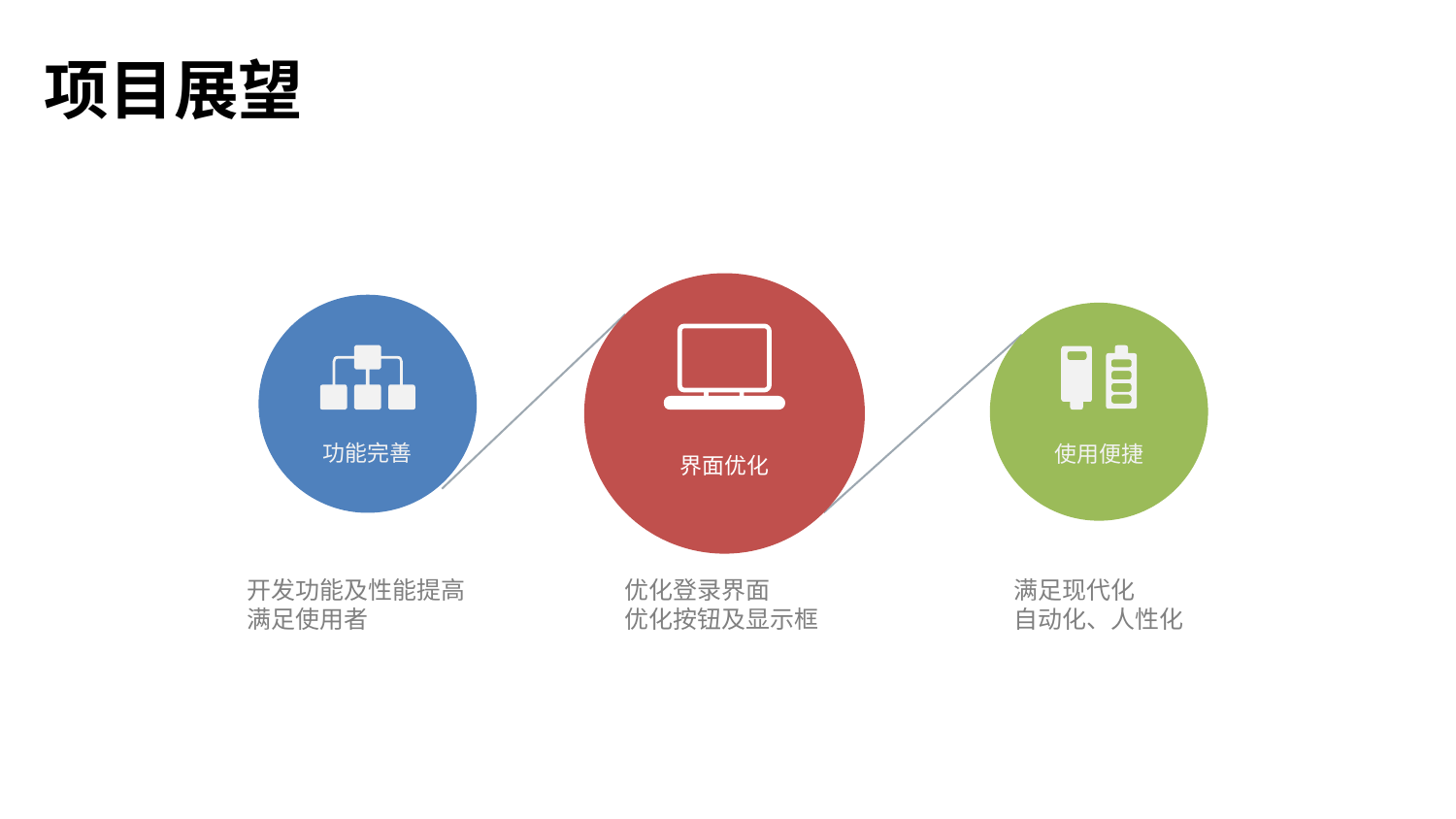

项目展望

界面优化

功能完善

使用便捷
开发功能及性能提高
满足使用者
优化登录界面
优化按钮及显示框
满足现代化
自动化、人性化